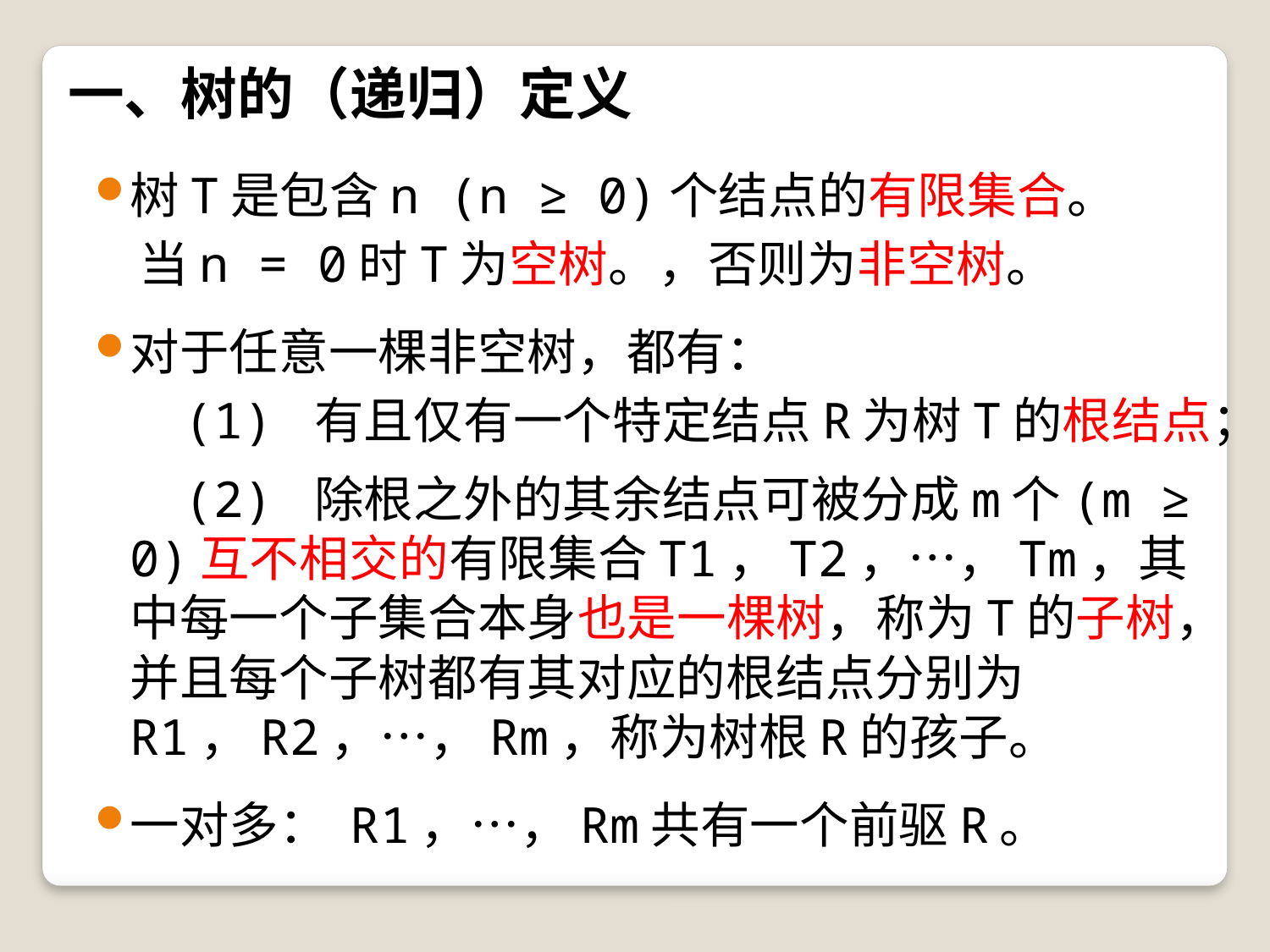

# 一、树的（递归）定义

树T是包含n (n ≥ 0)个结点的有限集合。
   当n = 0时T为空树。，否则为非空树。
对于任意一棵非空树，都有：
   (1) 有且仅有一个特定结点R为树T的根结点；
   (2) 除根之外的其余结点可被分成m个(m ≥ 0)互不相交的有限集合T1，T2，…，Tm，其中每一个子集合本身也是一棵树，称为T的子树，并且每个子树都有其对应的根结点分别为R1，R2，…，Rm，称为树根R的孩子。
一对多： R1，…，Rm共有一个前驱R。